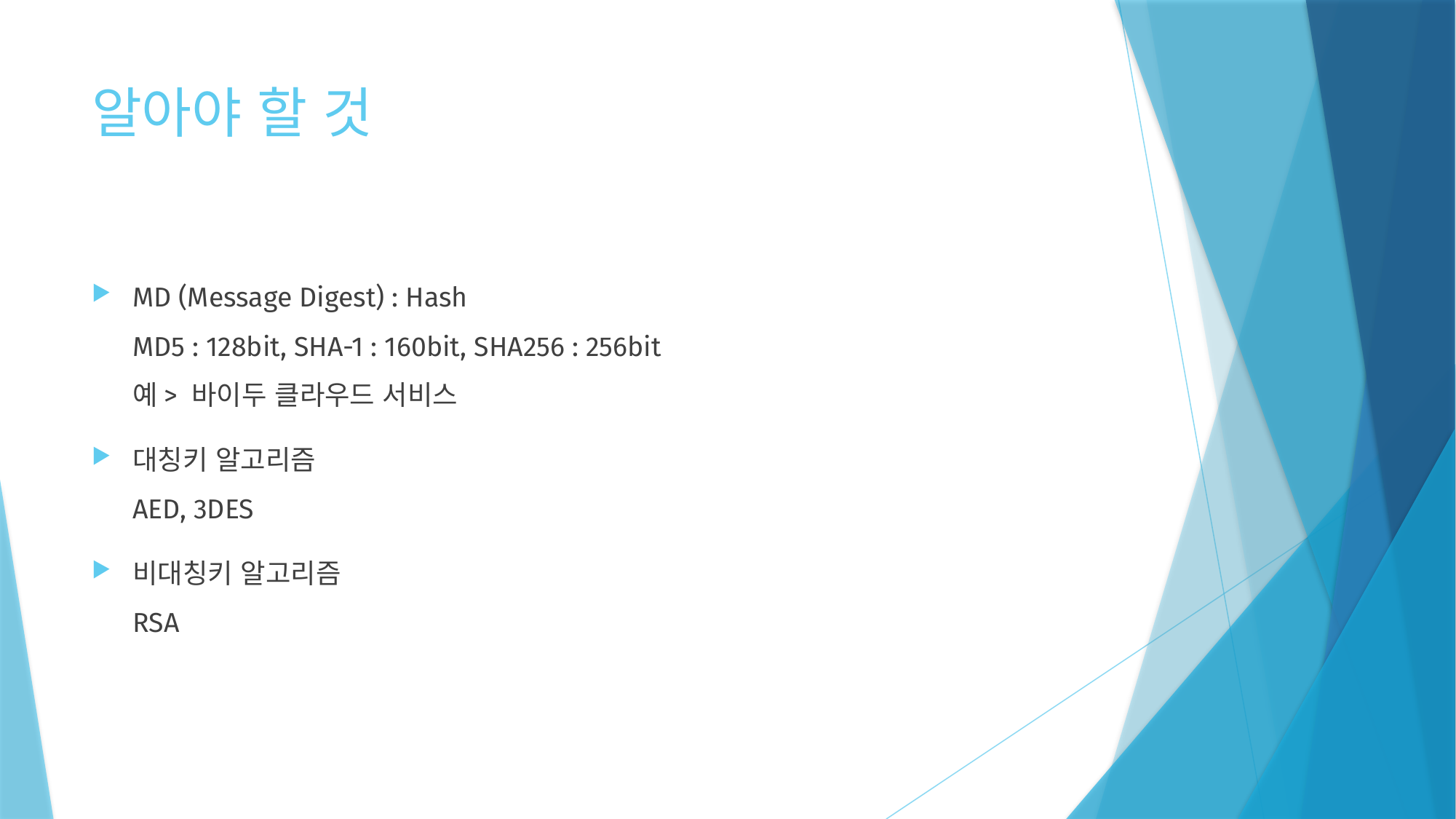

# 알아야 할 것
MD (Message Digest) : Hash
MD5 : 128bit, SHA-1 : 160bit, SHA256 : 256bit
예> 바이두 클라우드 서비스
대칭키 알고리즘
AED, 3DES
비대칭키 알고리즘
RSA